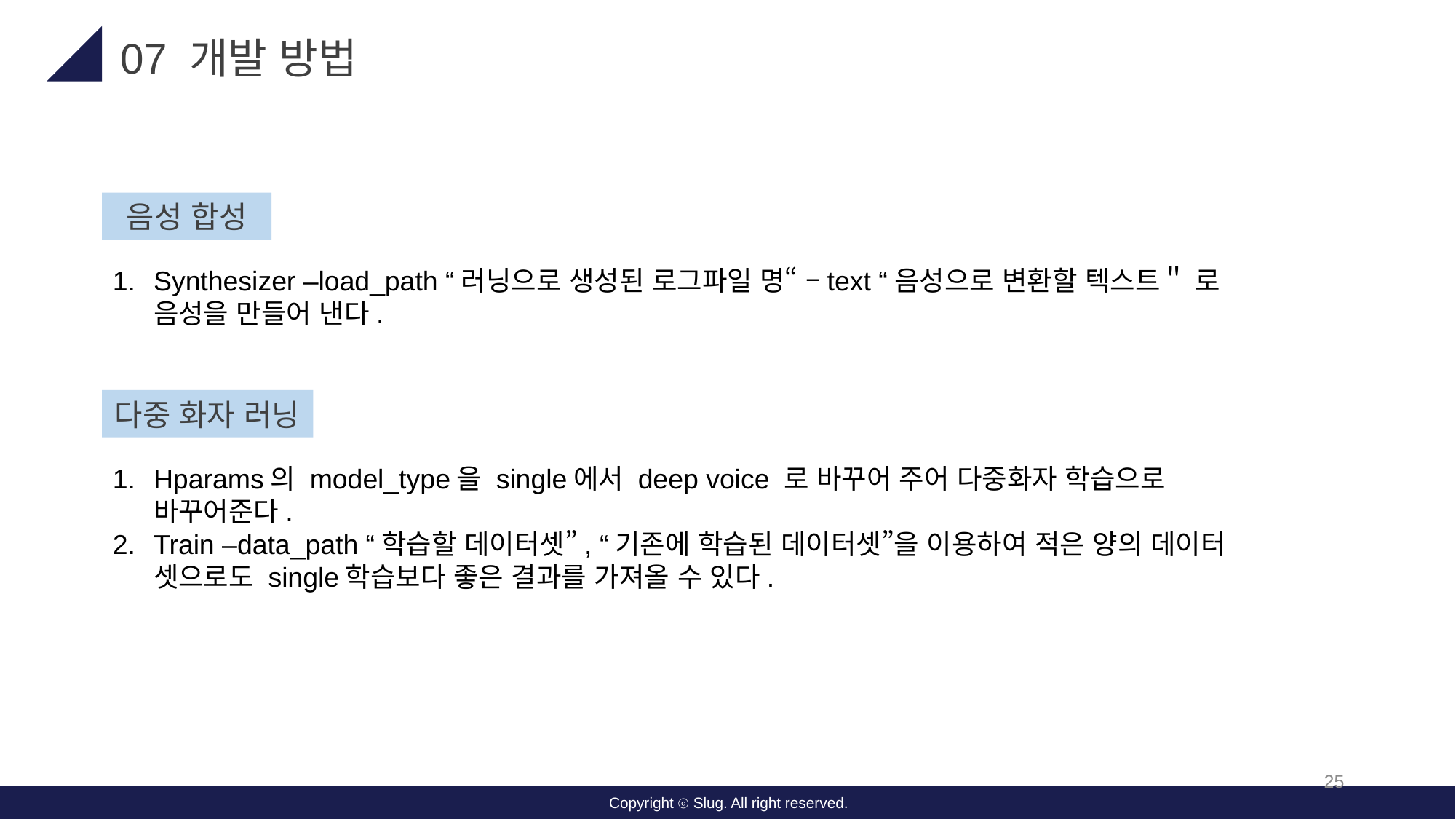

07 개발 방법

음성 합성
Synthesizer –load_path “러닝으로 생성된 로그파일 명“ –text “음성으로 변환할 텍스트＂ 로 음성을 만들어 낸다.
다중 화자 러닝
Hparams의 model_type을 single에서 deep voice 로 바꾸어 주어 다중화자 학습으로 바꾸어준다.
Train –data_path “학습할 데이터셋”, “기존에 학습된 데이터셋”을 이용하여 적은 양의 데이터 셋으로도 single학습보다 좋은 결과를 가져올 수 있다.
25

Copyright ⓒ Slug. All right reserved.